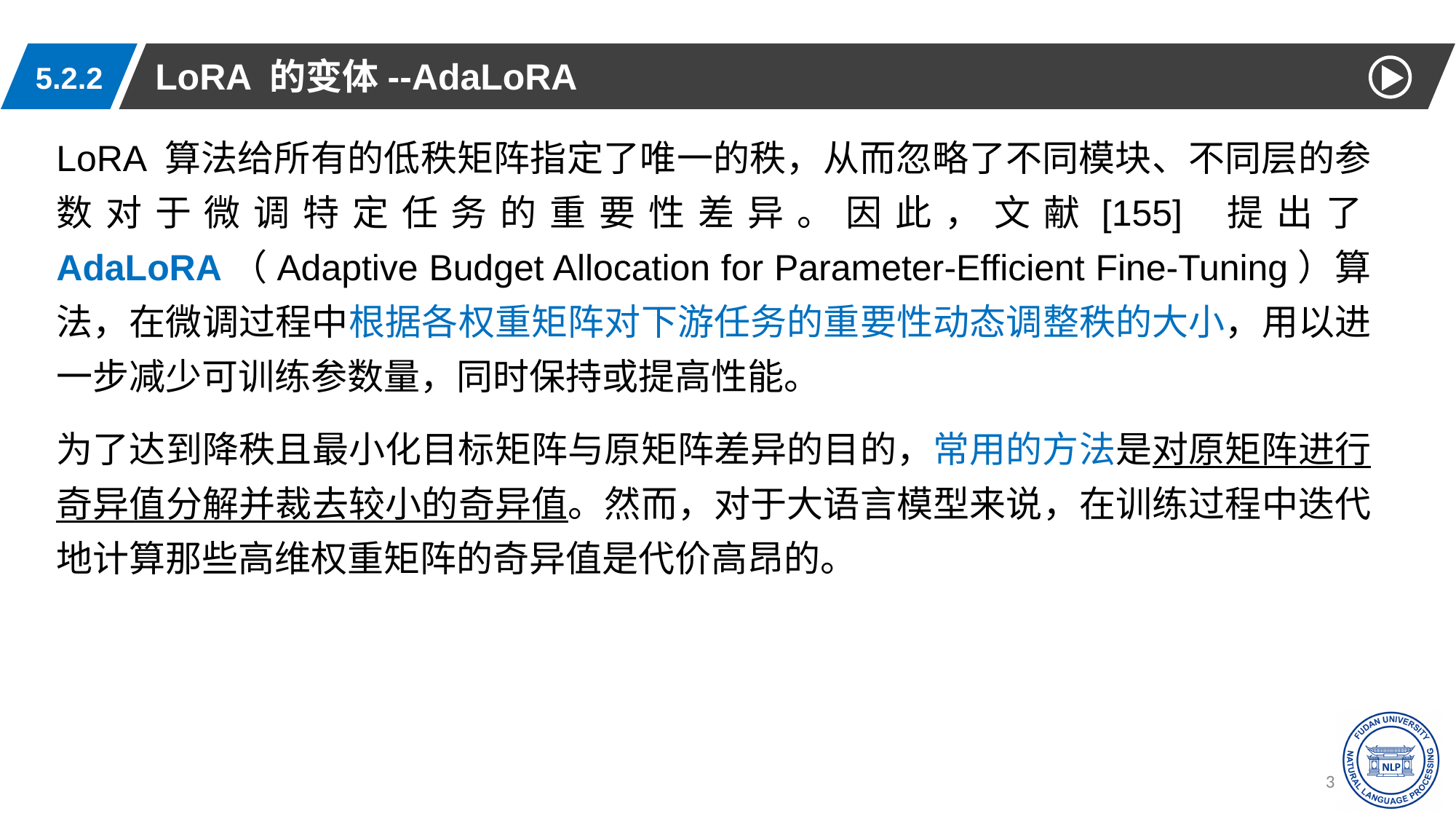

LoRA 的变体--AdaLoRA
5.2.2

LoRA 算法给所有的低秩矩阵指定了唯一的秩，从而忽略了不同模块、不同层的参数对于微调特定任务的重要性差异。因此，文献[155] 提出了AdaLoRA（Adaptive Budget Allocation for Parameter-Efficient Fine-Tuning）算法，在微调过程中根据各权重矩阵对下游任务的重要性动态调整秩的大小，用以进一步减少可训练参数量，同时保持或提高性能。
为了达到降秩且最小化目标矩阵与原矩阵差异的目的，常用的方法是对原矩阵进行奇异值分解并裁去较小的奇异值。然而，对于大语言模型来说，在训练过程中迭代地计算那些高维权重矩阵的奇异值是代价高昂的。
35